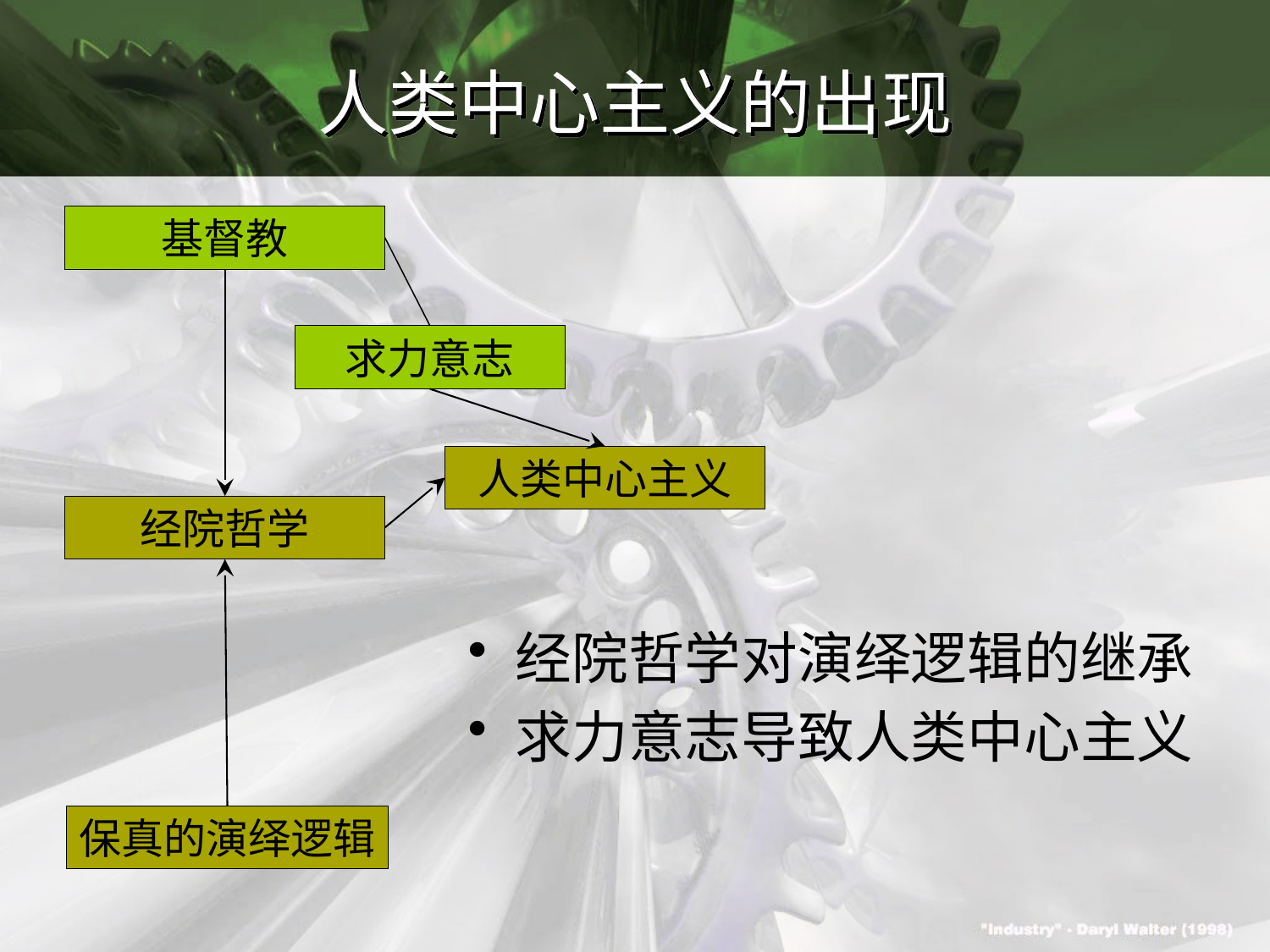

# 人类中心主义的出现
基督教
求力意志
人类中心主义
经院哲学
经院哲学对演绎逻辑的继承
求力意志导致人类中心主义
保真的演绎逻辑